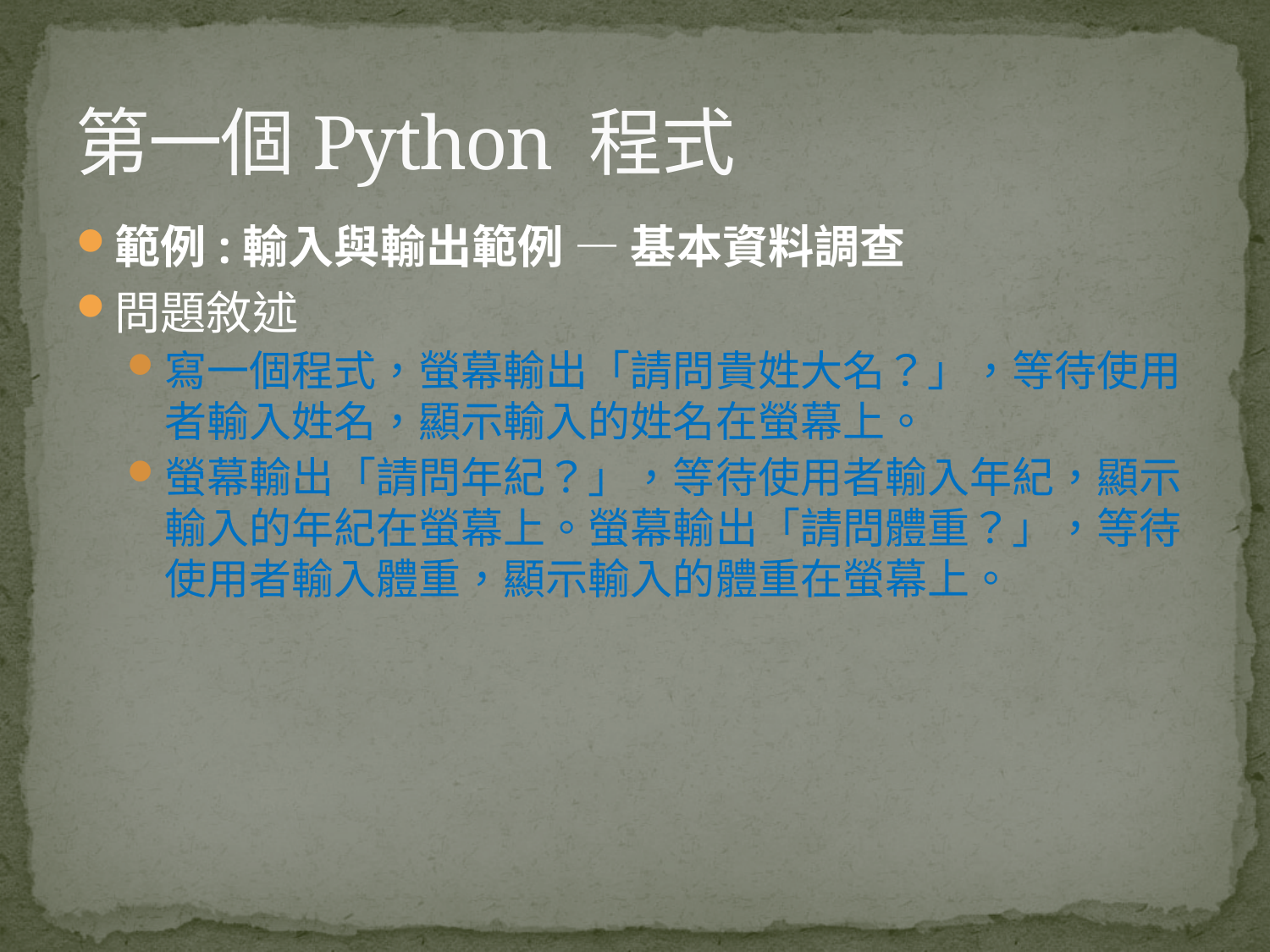

# 第一個Python 程式
範例:輸入與輸出範例 — 基本資料調查
問題敘述
寫一個程式，螢幕輸出「請問貴姓大名？」，等待使用者輸入姓名，顯示輸入的姓名在螢幕上。
螢幕輸出「請問年紀？」，等待使用者輸入年紀，顯示輸入的年紀在螢幕上。螢幕輸出「請問體重？」，等待使用者輸入體重，顯示輸入的體重在螢幕上。
11